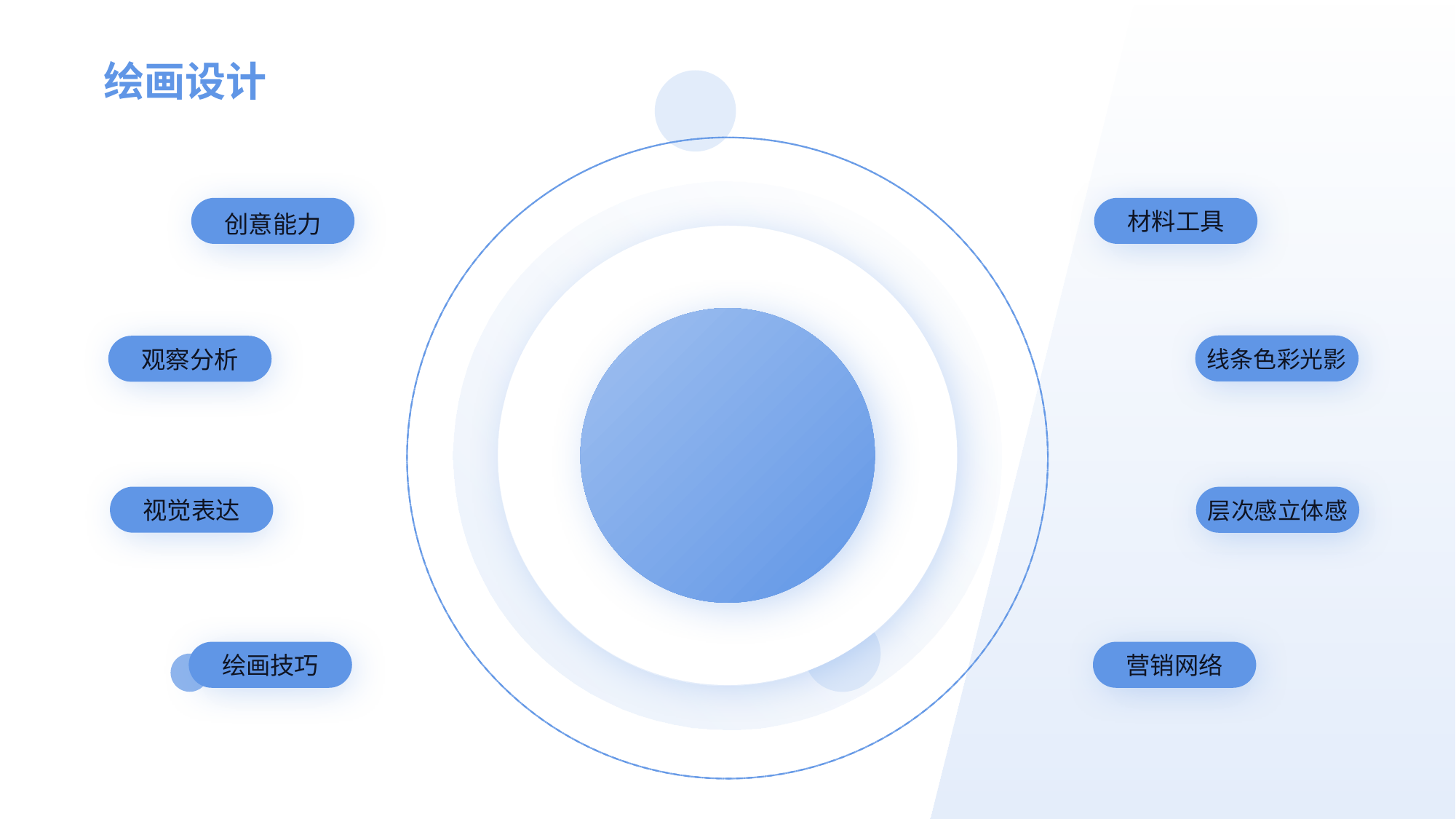

绘画设计

创意能力
材料工具

线条色彩光影

观察分析

视觉表达

层次感立体感

绘画技巧
营销网络